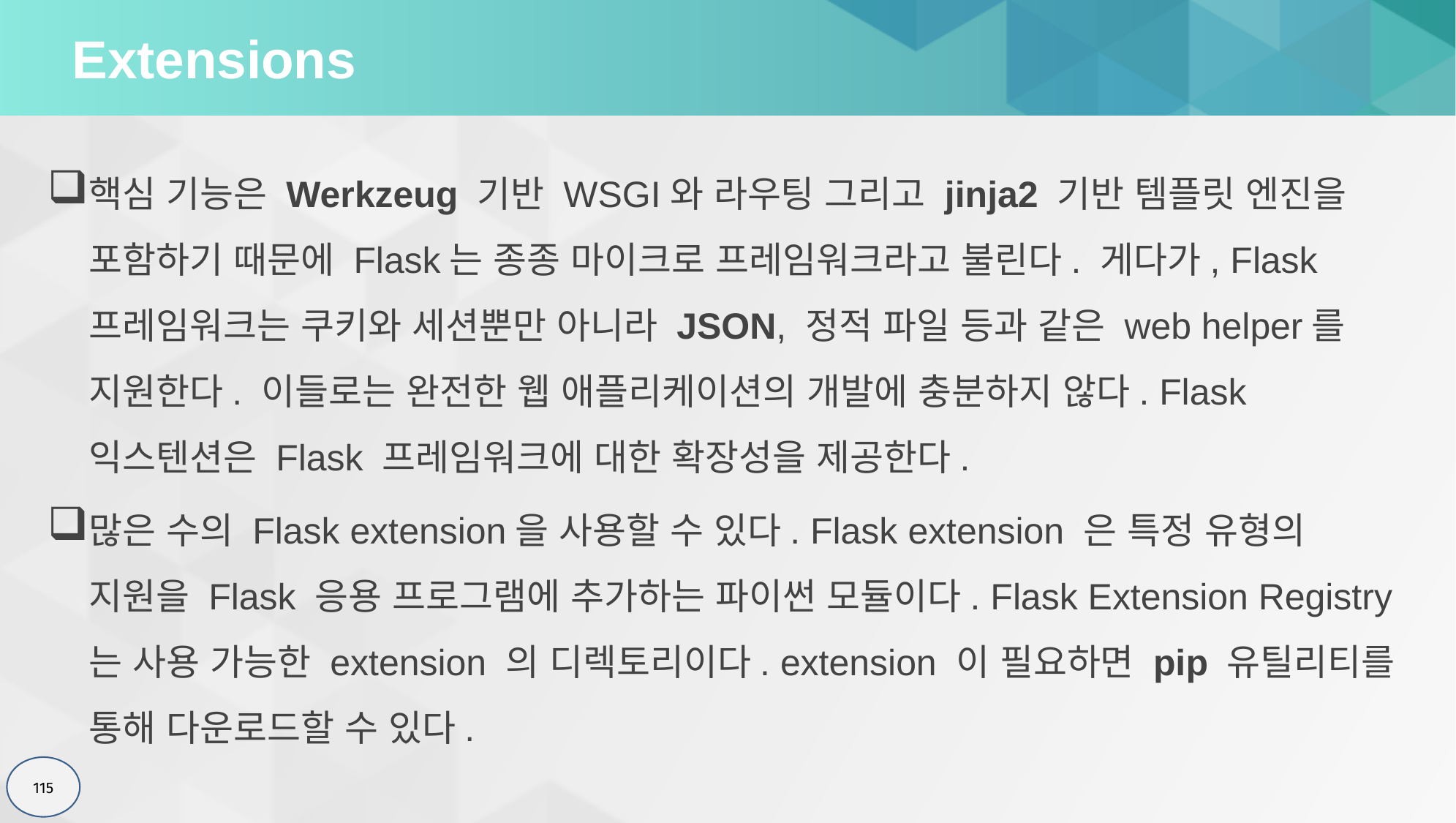

# Extensions
핵심 기능은 Werkzeug 기반 WSGI와 라우팅 그리고 jinja2 기반 템플릿 엔진을 포함하기 때문에 Flask는 종종 마이크로 프레임워크라고 불린다. 게다가, Flask 프레임워크는 쿠키와 세션뿐만 아니라 JSON, 정적 파일 등과 같은 web helper를 지원한다. 이들로는 완전한 웹 애플리케이션의 개발에 충분하지 않다. Flask 익스텐션은 Flask 프레임워크에 대한 확장성을 제공한다.
많은 수의 Flask extension을 사용할 수 있다. Flask extension 은 특정 유형의 지원을 Flask 응용 프로그램에 추가하는 파이썬 모듈이다. Flask Extension Registry는 사용 가능한 extension 의 디렉토리이다. extension 이 필요하면 pip 유틸리티를 통해 다운로드할 수 있다.